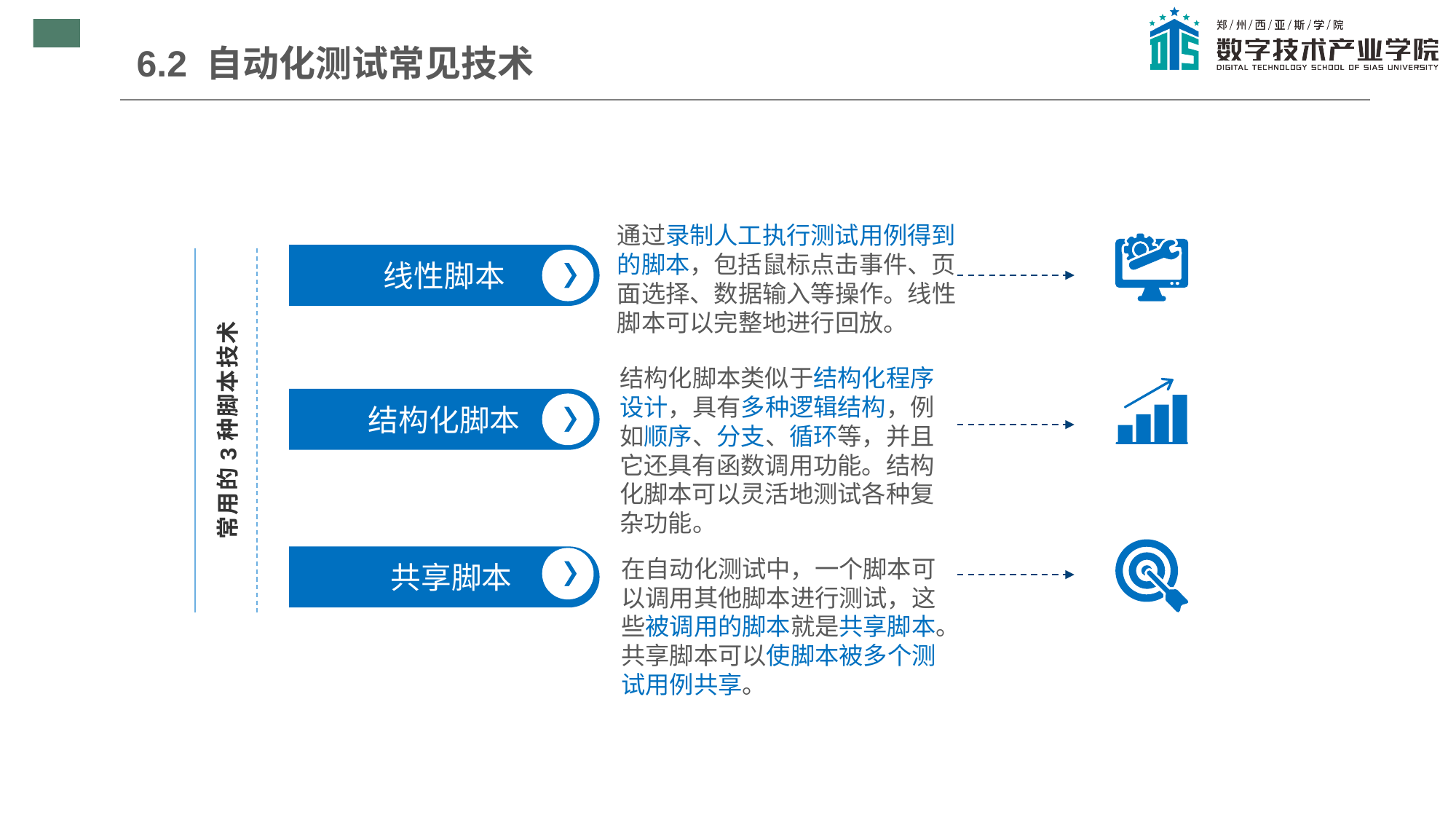

6.2 自动化测试常见技术
通过录制人工执行测试用例得到的脚本，包括鼠标点击事件、页面选择、数据输入等操作。线性脚本可以完整地进行回放。

线性脚本

常用的3种脚本技术
结构化脚本类似于结构化程序设计，具有多种逻辑结构，例如顺序、分支、循环等，并且它还具有函数调用功能。结构化脚本可以灵活地测试各种复杂功能。

结构化脚本

 共享脚本

在自动化测试中，一个脚本可以调用其他脚本进行测试，这些被调用的脚本就是共享脚本。共享脚本可以使脚本被多个测试用例共享。